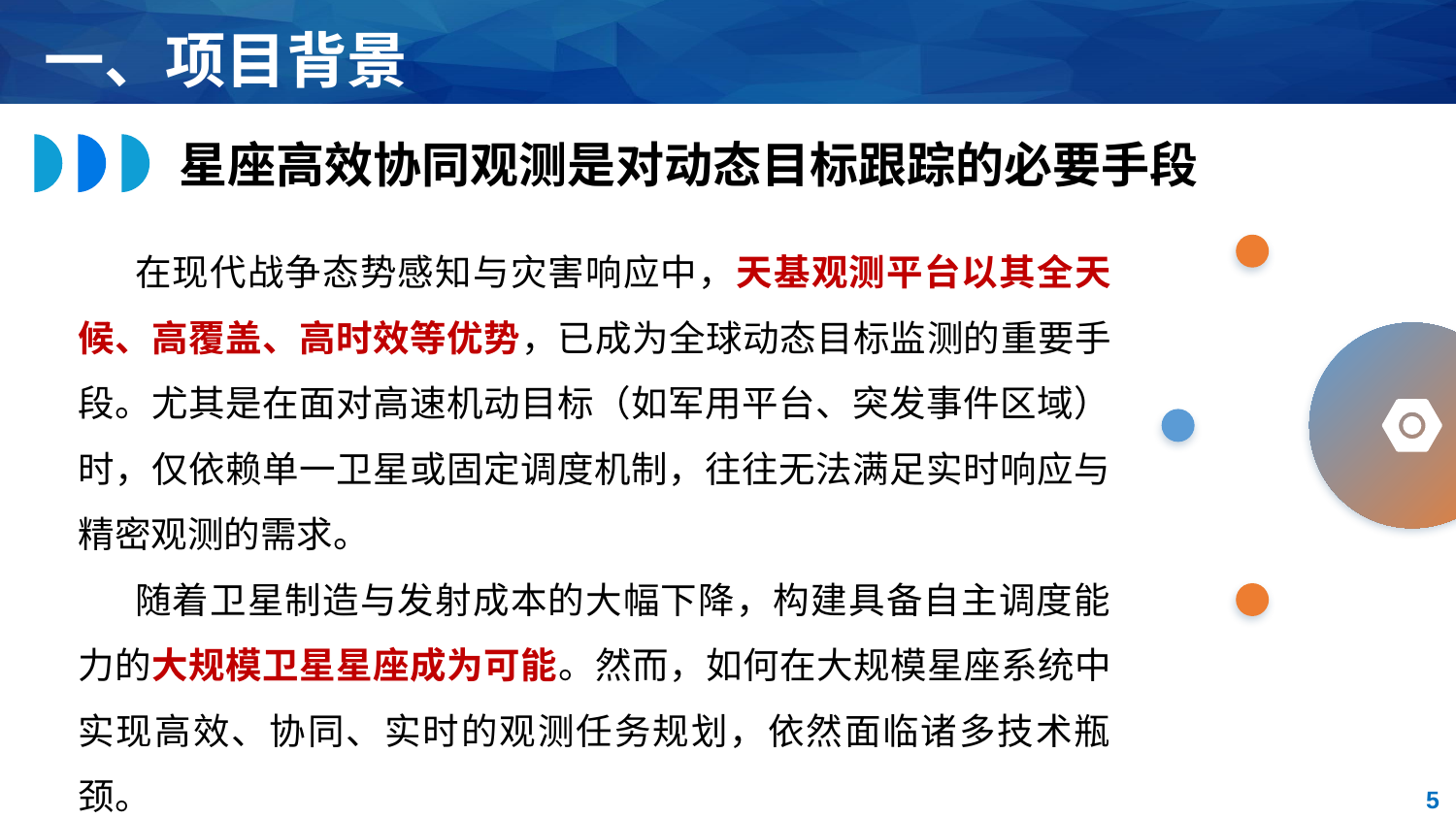

一、项目背景

星座高效协同观测是对动态目标跟踪的必要手段

在现代战争态势感知与灾害响应中，天基观测平台以其全天候、高覆盖、高时效等优势，已成为全球动态目标监测的重要手段。尤其是在面对高速机动目标（如军用平台、突发事件区域）时，仅依赖单一卫星或固定调度机制，往往无法满足实时响应与精密观测的需求。
随着卫星制造与发射成本的大幅下降，构建具备自主调度能力的大规模卫星星座成为可能。然而，如何在大规模星座系统中实现高效、协同、实时的观测任务规划，依然面临诸多技术瓶颈。